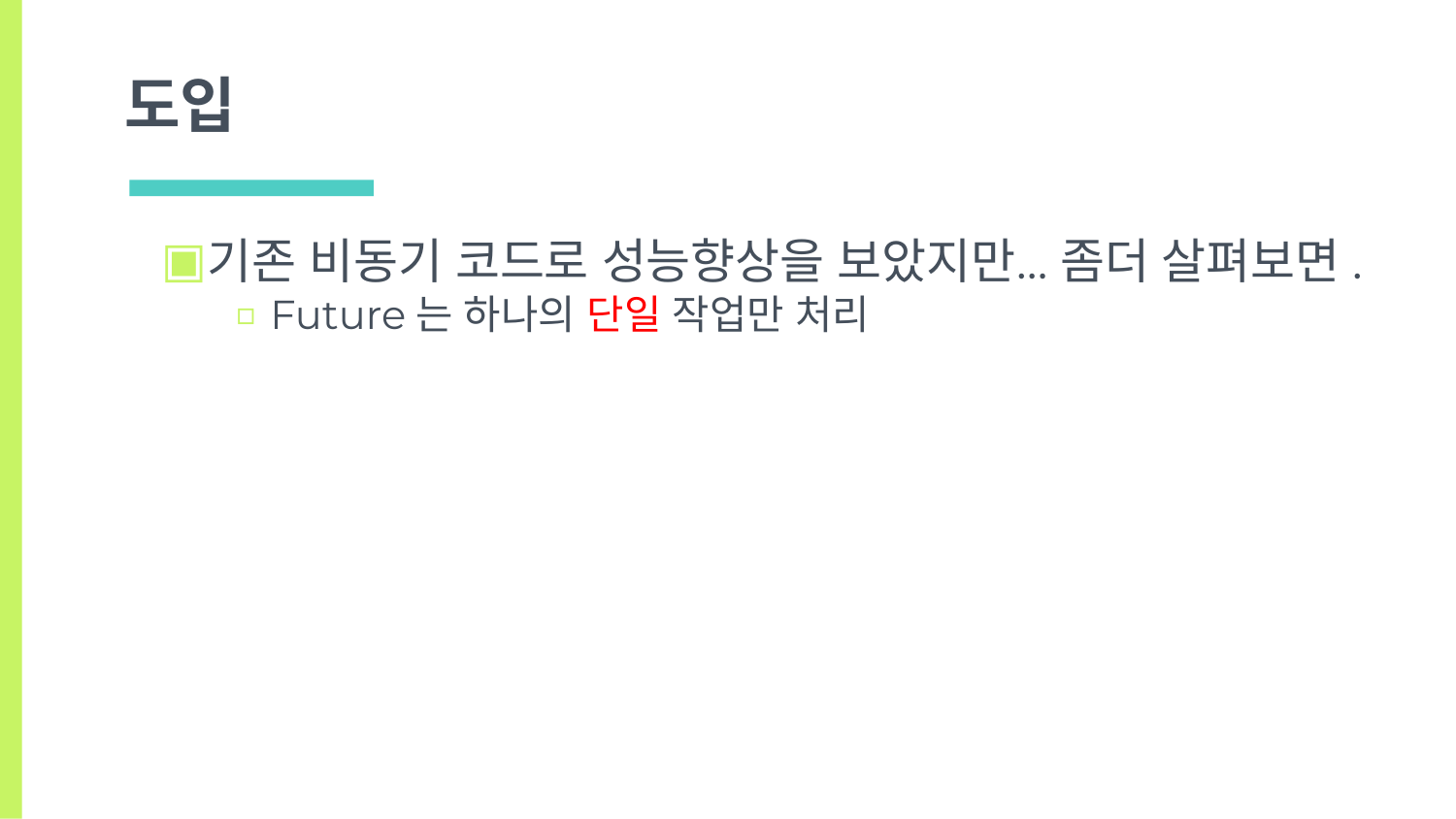

# 도입
기존 비동기 코드로 성능향상을 보았지만… 좀더 살펴보면.
Future는 하나의 단일 작업만 처리